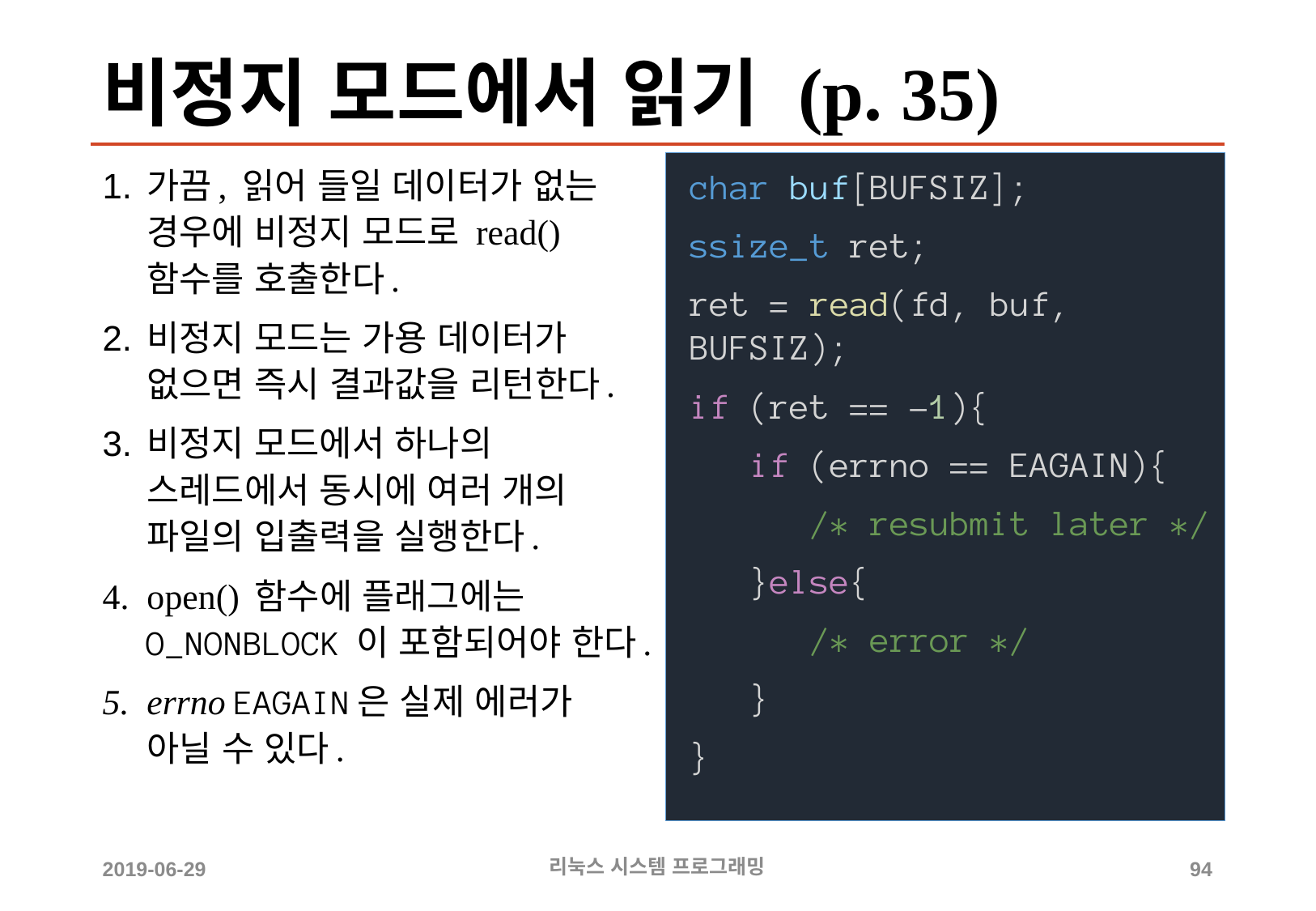

# 비정지 모드에서 읽기 (p. 35)
가끔, 읽어 들일 데이터가 없는 경우에 비정지 모드로 read() 함수를 호출한다.
비정지 모드는 가용 데이터가 없으면 즉시 결과값을 리턴한다.
비정지 모드에서 하나의 스레드에서 동시에 여러 개의 파일의 입출력을 실행한다.
open() 함수에 플래그에는 O_NONBLOCK 이 포함되어야 한다.
errno EAGAIN은 실제 에러가 아닐 수 있다.

char buf[BUFSIZ];
ssize_t ret;
ret = read(fd, buf, BUFSIZ);
if (ret == -1){
   if (errno == EAGAIN){
      /* resubmit later */
   }else{
      /* error */
   }
}

2019-06-29
리눅스 시스템 프로그래밍
94